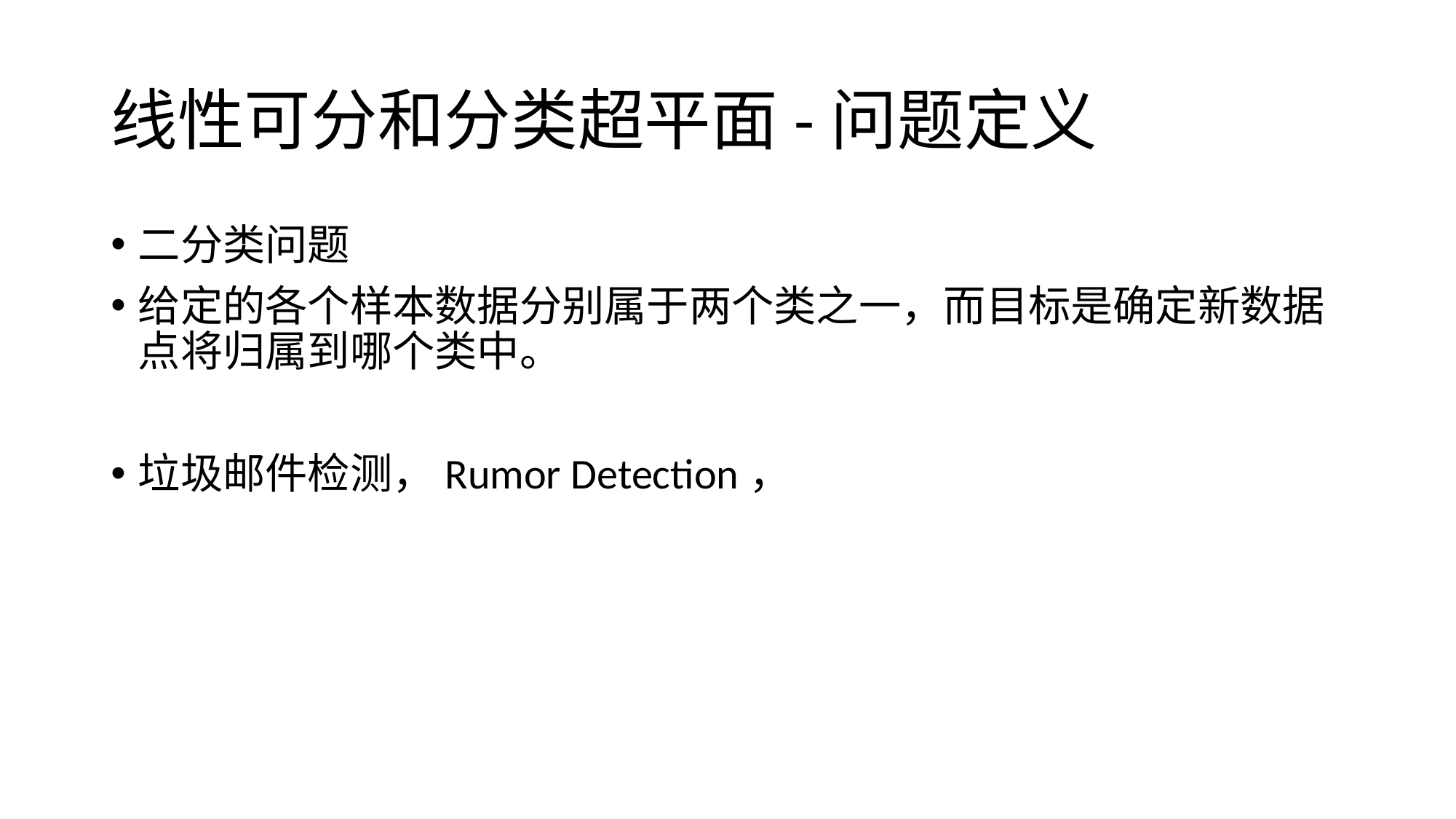

# 线性可分和分类超平面-问题定义
二分类问题
给定的各个样本数据分别属于两个类之一，而目标是确定新数据点将归属到哪个类中。

垃圾邮件检测，Rumor Detection，